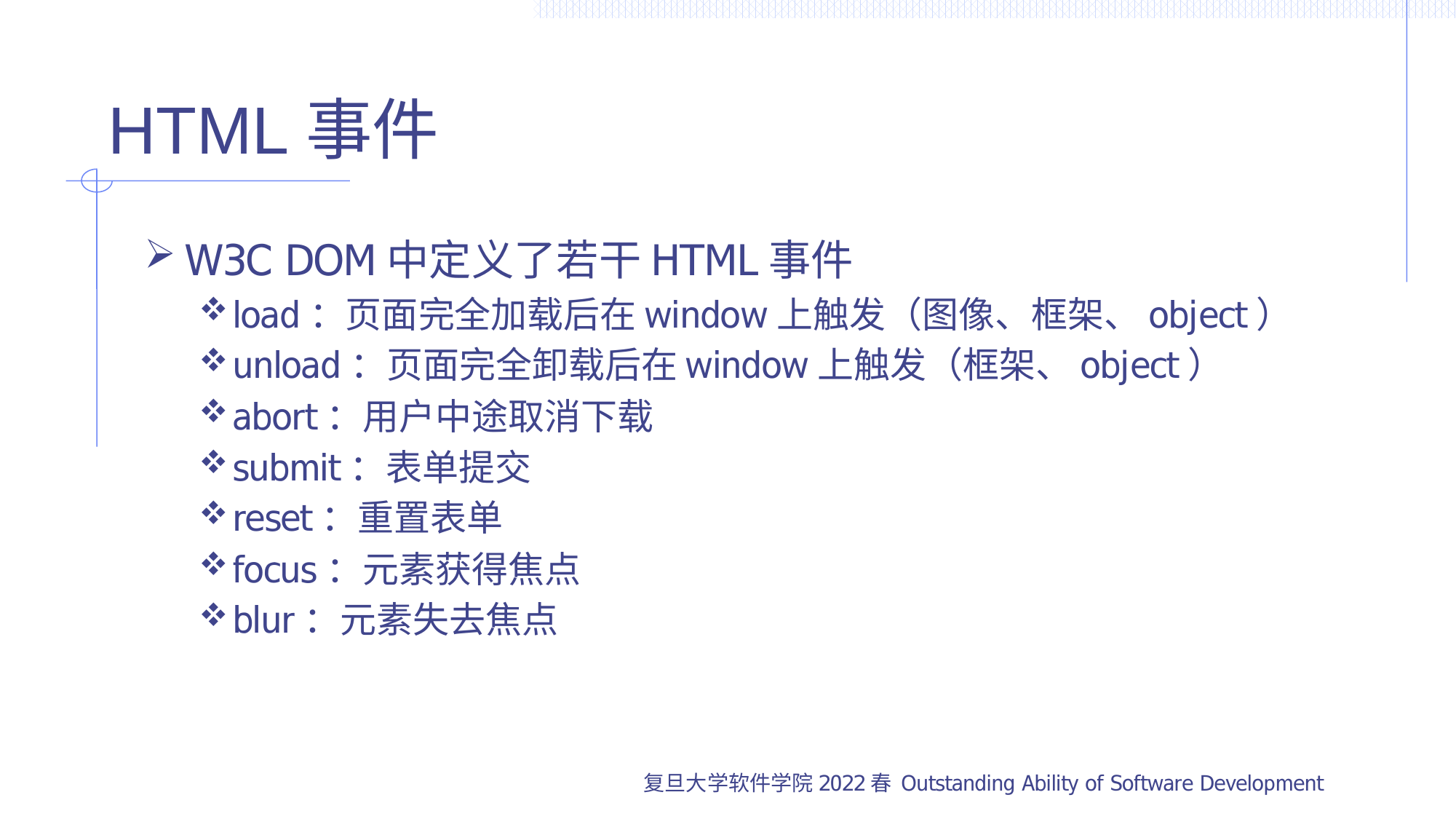

# HTML事件
W3C DOM中定义了若干HTML事件
load：页面完全加载后在window上触发（图像、框架、object）
unload：页面完全卸载后在window上触发（框架、object）
abort：用户中途取消下载
submit：表单提交
reset：重置表单
focus：元素获得焦点
blur：元素失去焦点